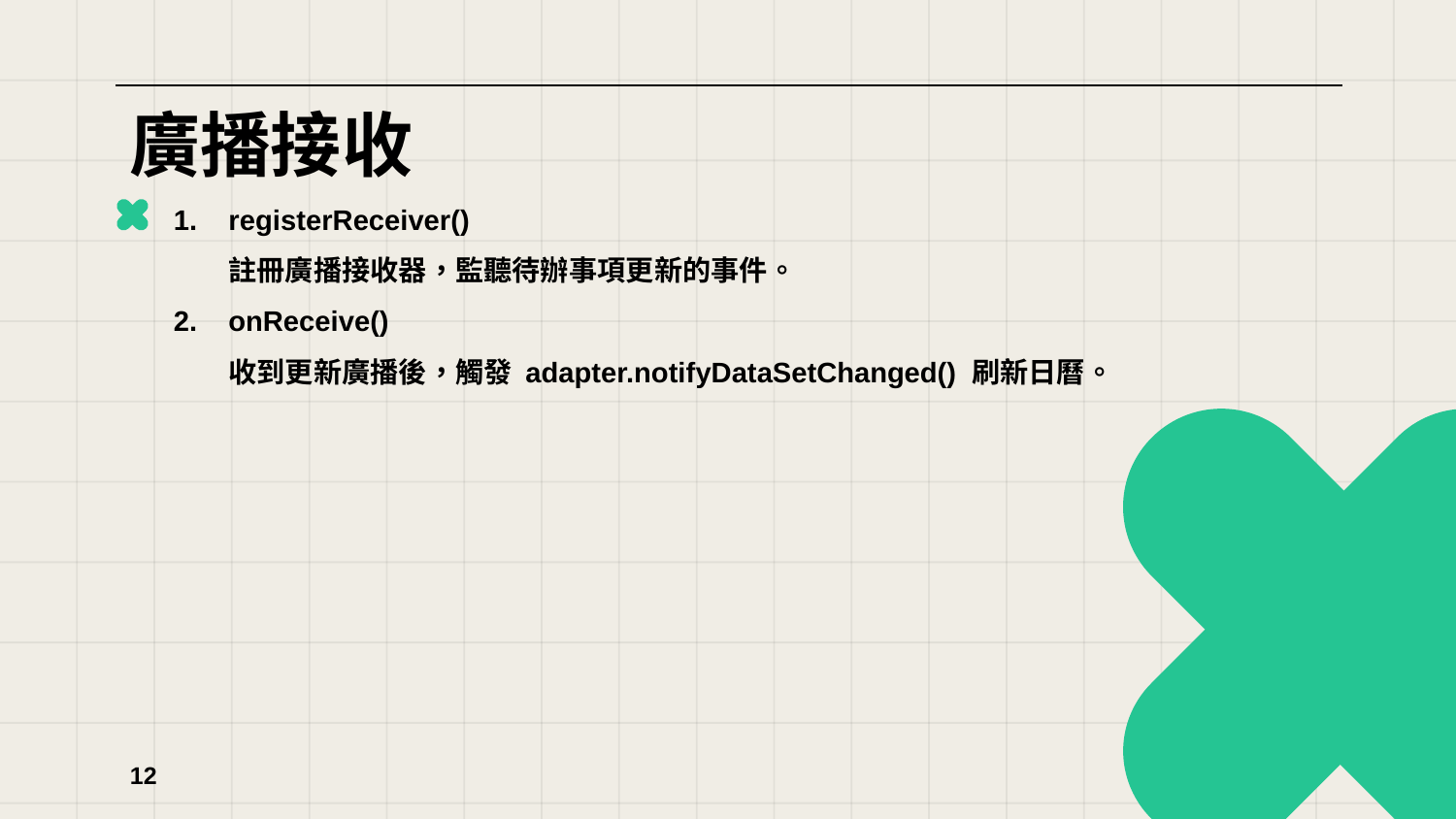

# 廣播接收
registerReceiver()
註冊廣播接收器，監聽待辦事項更新的事件。
onReceive()
收到更新廣播後，觸發 adapter.notifyDataSetChanged() 刷新日曆。

12